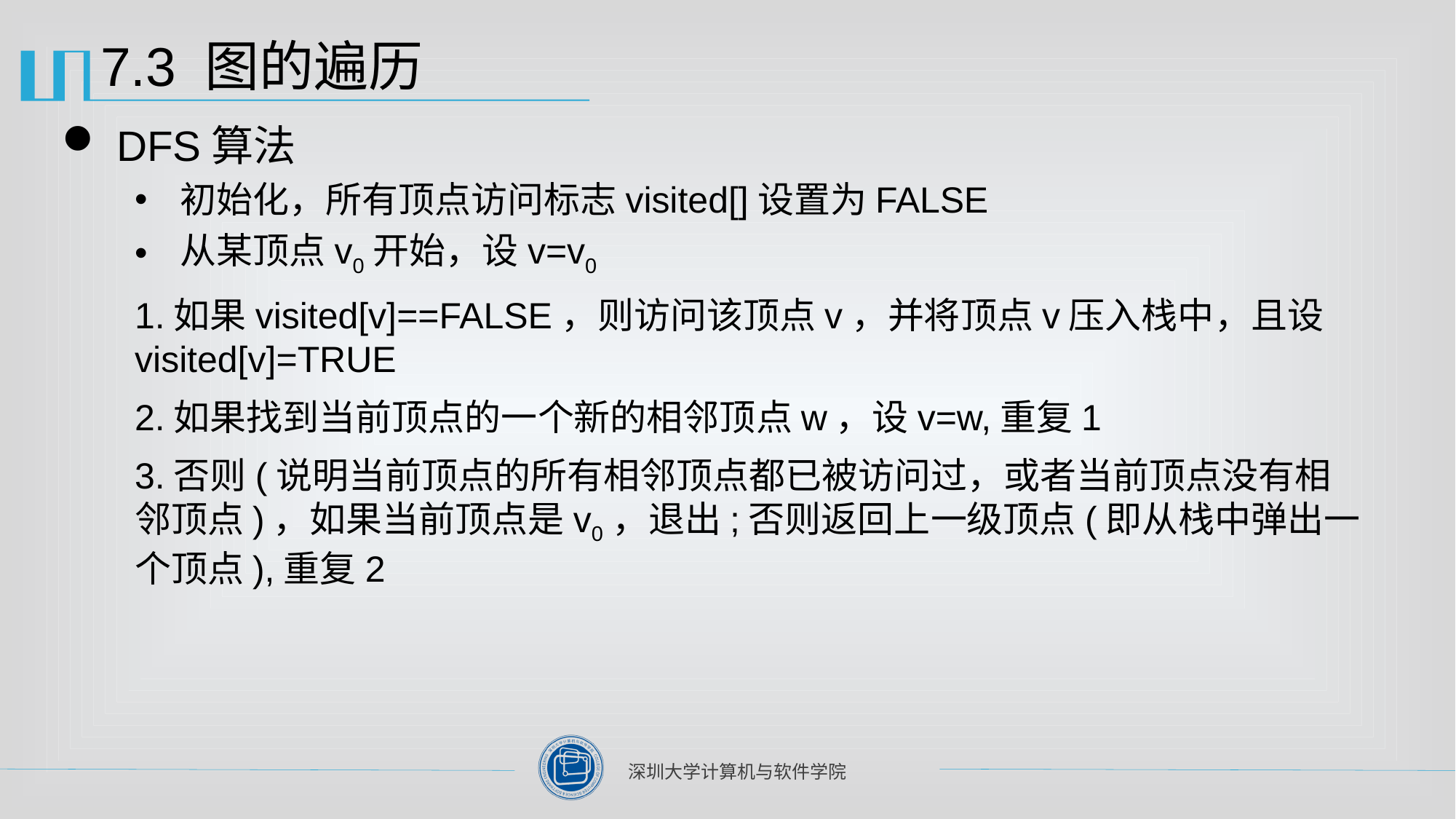

# 7.3 图的遍历
DFS算法
初始化，所有顶点访问标志visited[]设置为FALSE
从某顶点v0开始，设v=v0
	1.如果visited[v]==FALSE，则访问该顶点v，并将顶点v压入栈中，且设visited[v]=TRUE
	2.如果找到当前顶点的一个新的相邻顶点w，设v=w,重复1
	3.否则(说明当前顶点的所有相邻顶点都已被访问过，或者当前顶点没有相邻顶点)，如果当前顶点是v0，退出;否则返回上一级顶点(即从栈中弹出一个顶点),重复2

54